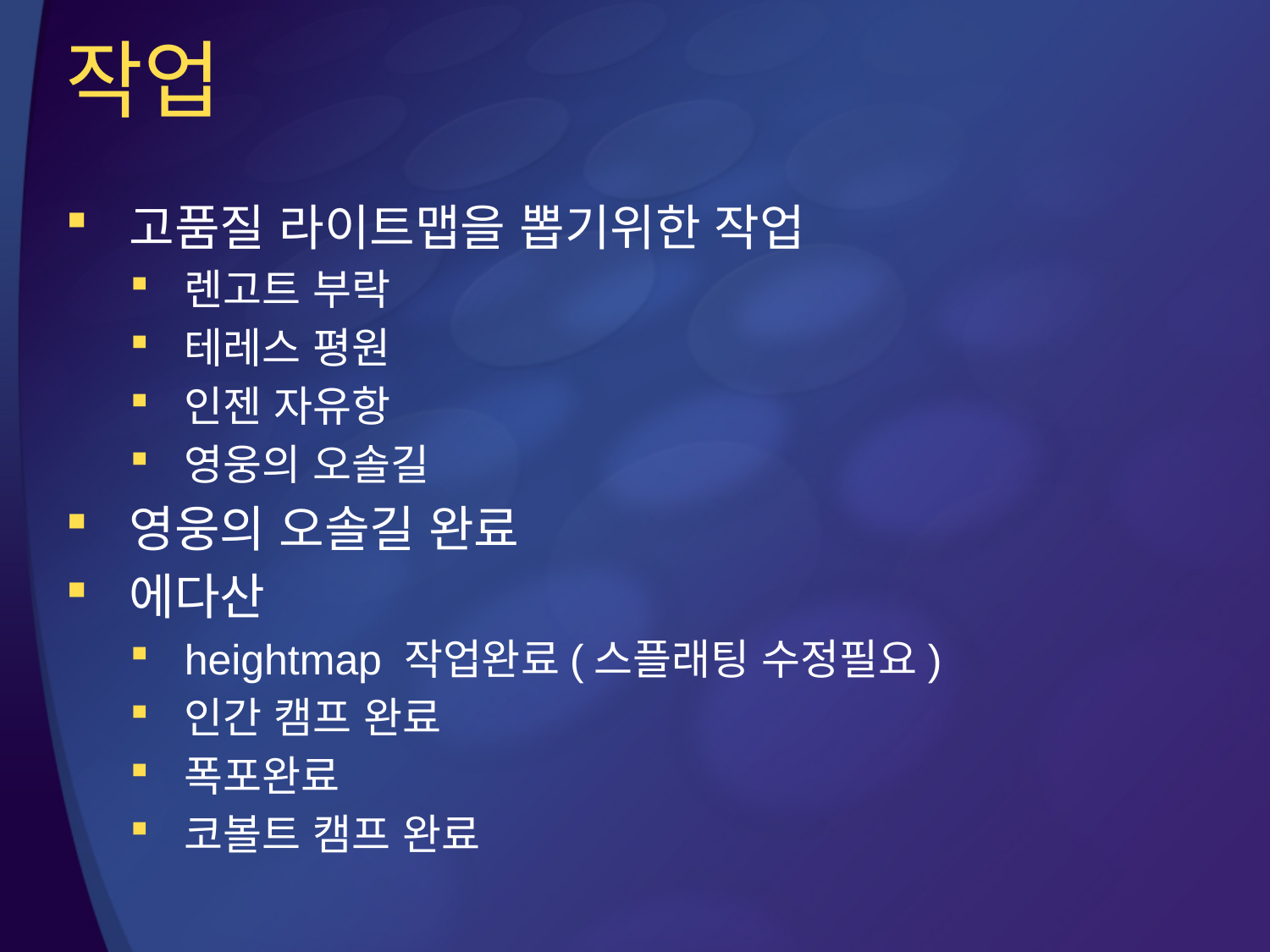

# 작업
고품질 라이트맵을 뽑기위한 작업
렌고트 부락
테레스 평원
인젠 자유항
영웅의 오솔길
영웅의 오솔길 완료
에다산
heightmap 작업완료(스플래팅 수정필요)
인간 캠프 완료
폭포완료
코볼트 캠프 완료